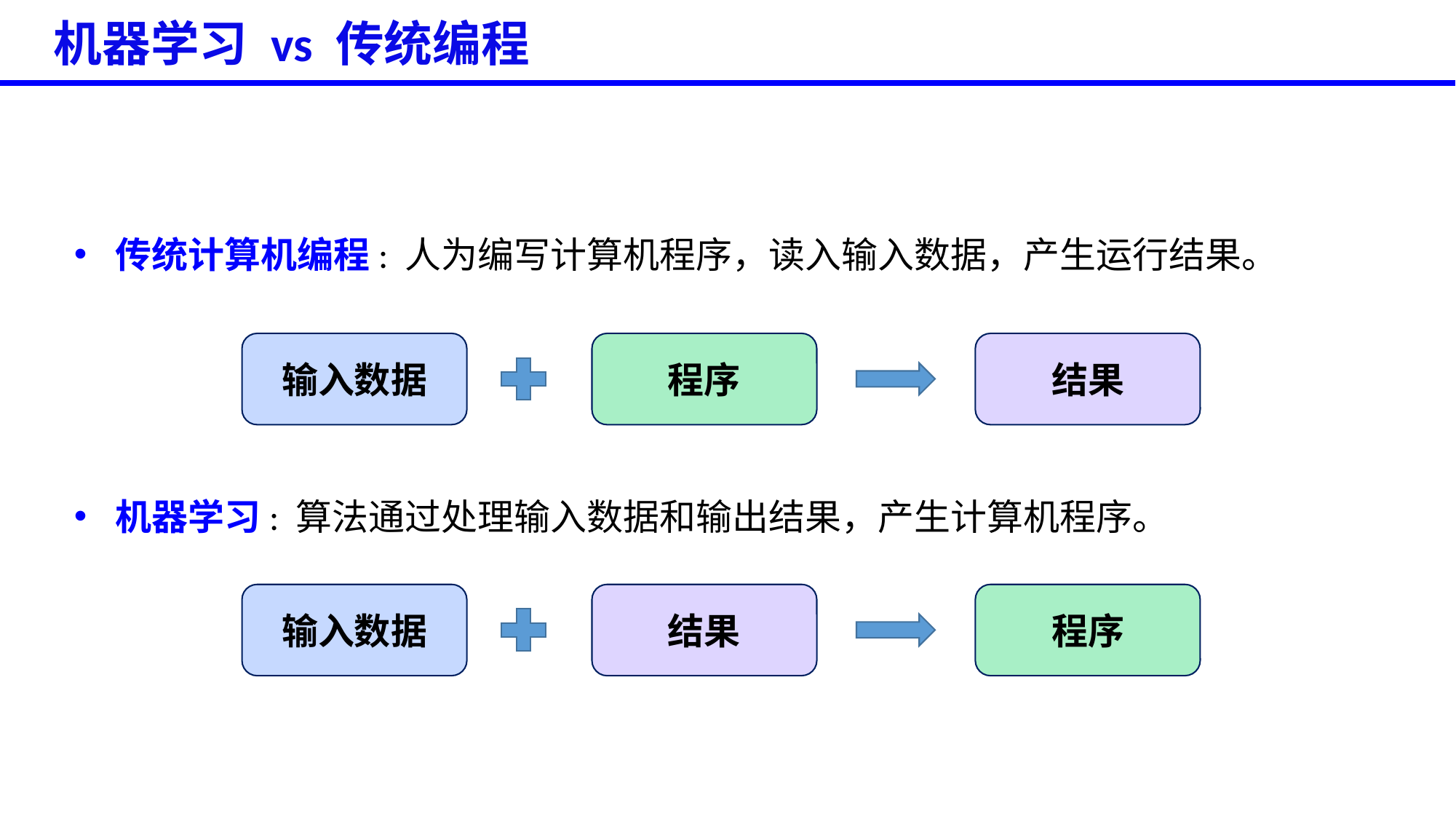

机器学习 vs 传统编程
传统计算机编程: 人为编写计算机程序，读入输入数据，产生运行结果。

机器学习: 算法通过处理输入数据和输出结果，产生计算机程序。

输入数据
程序
结果

输入数据
结果
程序